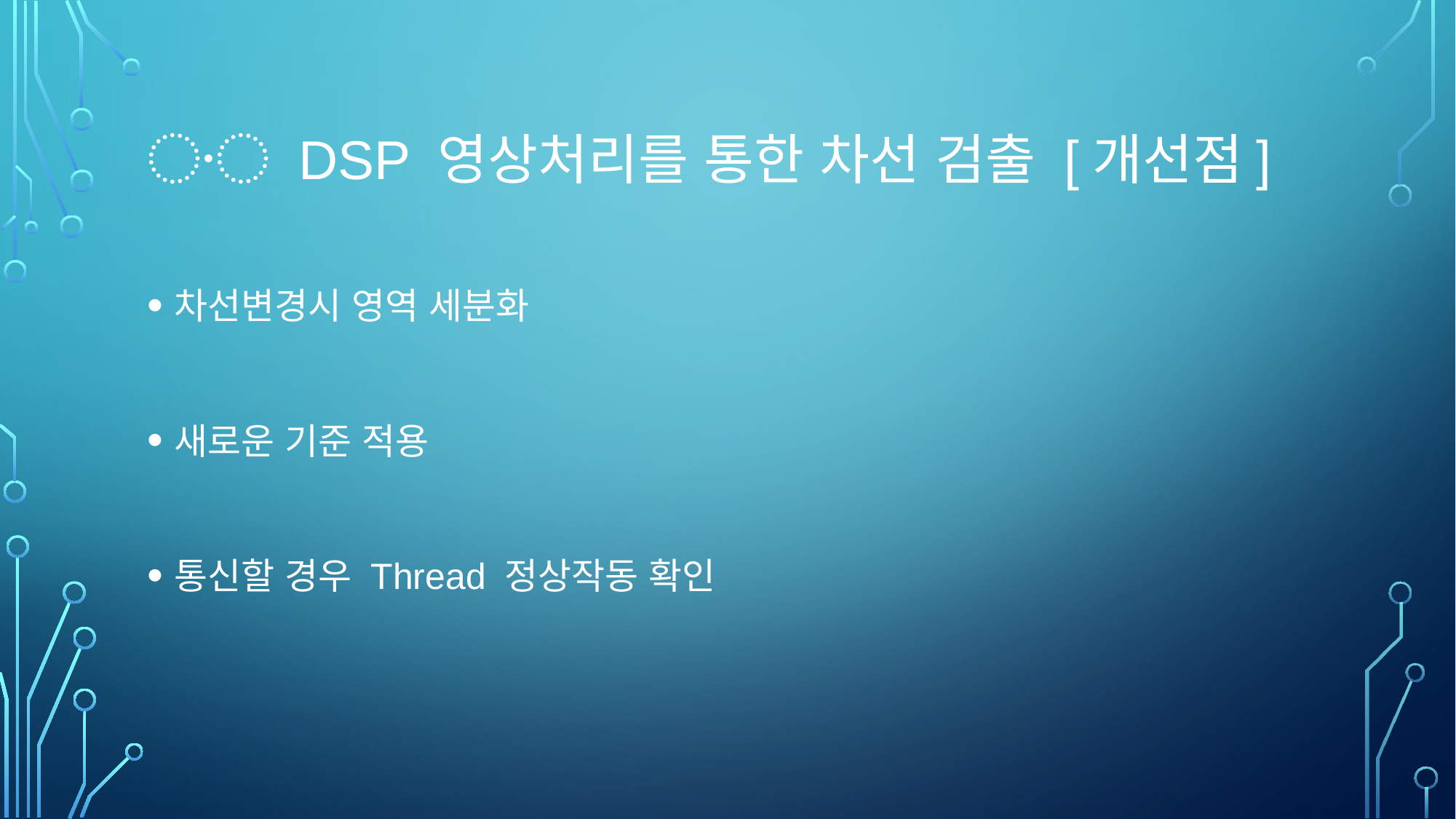

# 〮 DSP 영상처리를 통한 차선 검출 [개선점]
차선변경시 영역 세분화

새로운 기준 적용

통신할 경우 Thread 정상작동 확인